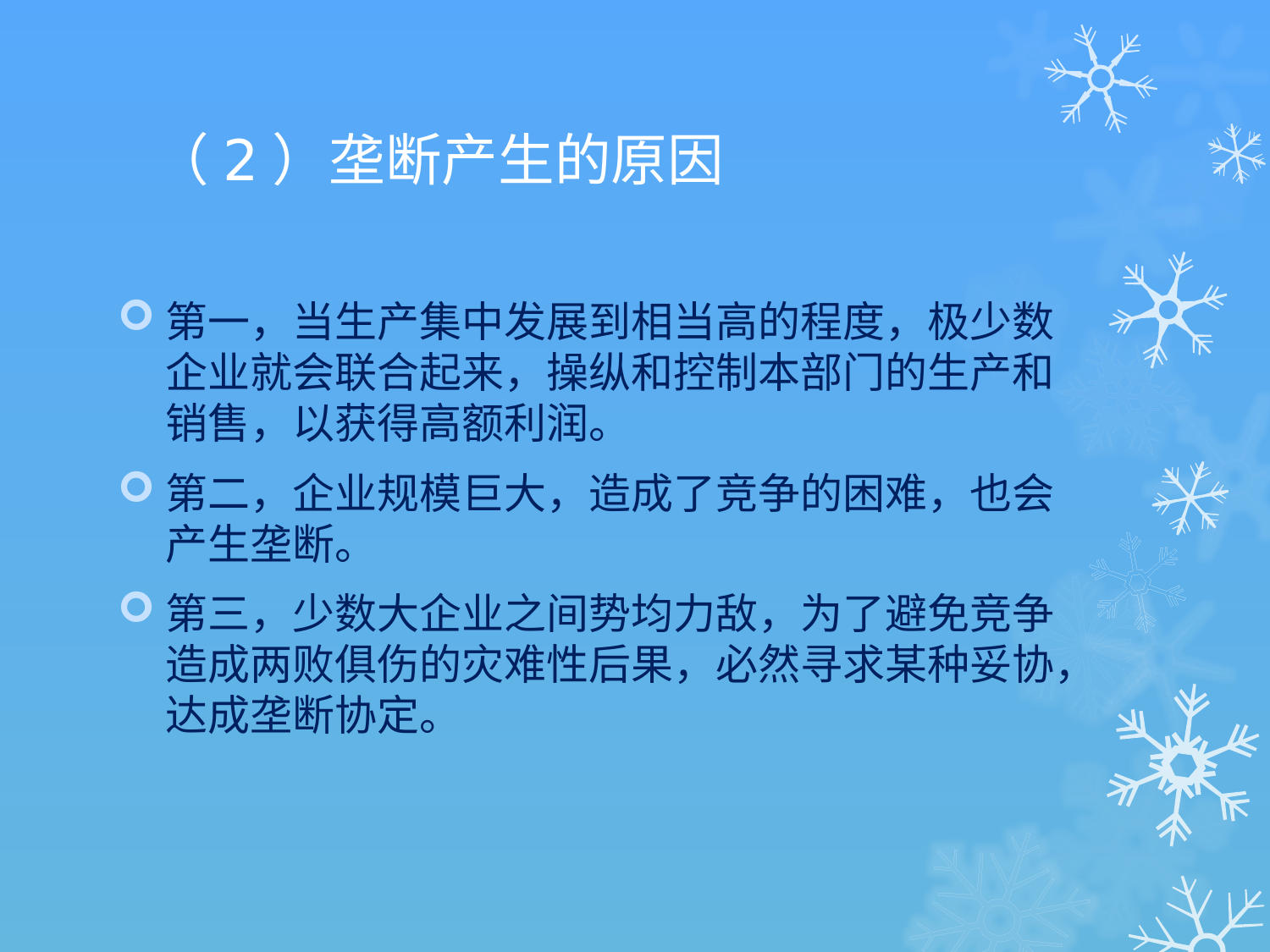

# （2）垄断产生的原因
第一，当生产集中发展到相当高的程度，极少数企业就会联合起来，操纵和控制本部门的生产和销售，以获得高额利润。
第二，企业规模巨大，造成了竞争的困难，也会产生垄断。
第三，少数大企业之间势均力敌，为了避免竞争造成两败俱伤的灾难性后果，必然寻求某种妥协，达成垄断协定。